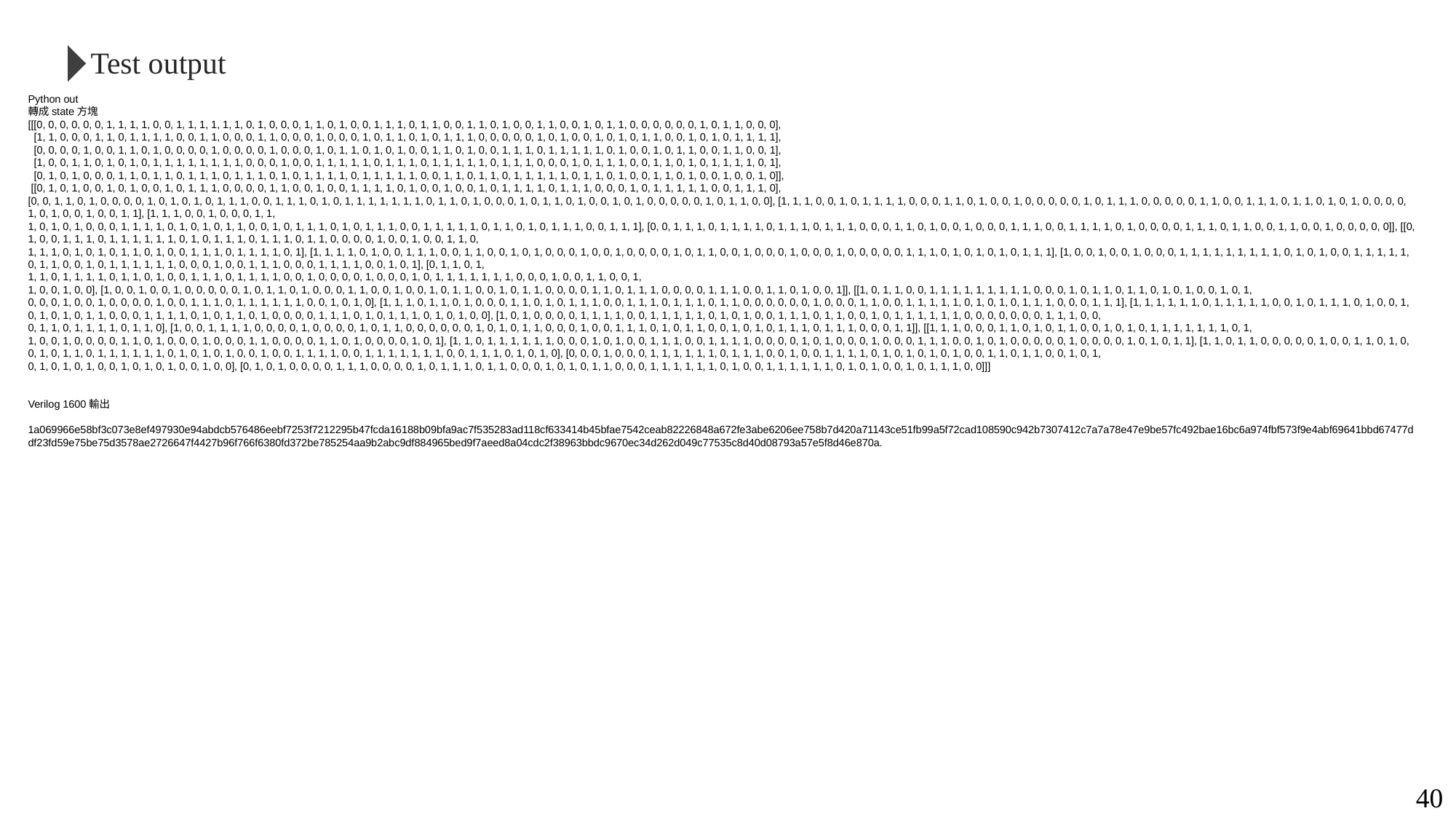

Test output

Python out
轉成state方塊
[[[0, 0, 0, 0, 0, 0, 1, 1, 1, 1, 0, 0, 1, 1, 1, 1, 1, 1, 0, 1, 0, 0, 0, 1, 1, 0, 1, 0, 0, 1, 1, 1, 0, 1, 1, 0, 0, 1, 1, 0, 1, 0, 0, 1, 1, 0, 0, 1, 0, 1, 1, 0, 0, 0, 0, 0, 0, 1, 0, 1, 1, 0, 0, 0],
  [1, 1, 0, 0, 0, 1, 1, 0, 1, 1, 1, 1, 0, 0, 1, 1, 0, 0, 0, 1, 1, 0, 0, 0, 1, 0, 0, 0, 1, 0, 1, 1, 0, 1, 0, 1, 1, 1, 0, 0, 0, 0, 0, 1, 0, 1, 0, 0, 1, 0, 1, 0, 1, 1, 0, 0, 1, 0, 1, 0, 1, 1, 1, 1],
  [0, 0, 0, 0, 1, 0, 0, 1, 1, 0, 1, 0, 0, 0, 0, 1, 0, 0, 0, 0, 1, 0, 0, 0, 1, 0, 1, 1, 0, 1, 0, 1, 0, 0, 1, 1, 0, 1, 0, 0, 1, 1, 1, 0, 1, 1, 1, 1, 1, 0, 1, 0, 0, 1, 0, 1, 1, 0, 0, 1, 1, 0, 0, 1],
  [1, 0, 0, 1, 1, 0, 1, 0, 1, 0, 1, 1, 1, 1, 1, 1, 1, 1, 0, 0, 0, 1, 0, 0, 1, 1, 1, 1, 1, 0, 1, 1, 1, 0, 1, 1, 1, 1, 1, 0, 1, 1, 1, 0, 0, 0, 1, 0, 1, 1, 1, 0, 0, 1, 1, 0, 1, 0, 1, 1, 1, 1, 0, 1],
  [0, 1, 0, 1, 0, 0, 0, 1, 1, 0, 1, 1, 0, 1, 1, 1, 0, 1, 1, 1, 0, 1, 0, 1, 1, 1, 1, 0, 1, 1, 1, 1, 1, 0, 0, 1, 1, 0, 1, 1, 0, 1, 1, 1, 1, 1, 0, 1, 1, 0, 1, 0, 0, 1, 1, 0, 1, 0, 0, 1, 0, 0, 1, 0]],
 [[0, 1, 0, 1, 0, 0, 1, 0, 1, 0, 0, 1, 0, 1, 1, 1, 0, 0, 0, 0, 1, 1, 0, 0, 1, 0, 0, 1, 1, 1, 1, 0, 1, 0, 0, 1, 0, 0, 1, 0, 1, 1, 1, 1, 0, 1, 1, 1, 0, 0, 0, 1, 0, 1, 1, 1, 1, 1, 0, 0, 1, 1, 1, 0],
[0, 0, 1, 1, 0, 1, 0, 0, 0, 0, 1, 0, 1, 0, 1, 0, 1, 1, 1, 0, 0, 1, 1, 1, 0, 1, 0, 1, 1, 1, 1, 1, 1, 1, 0, 1, 1, 0, 1, 0, 0, 0, 1, 0, 1, 1, 0, 1, 0, 0, 1, 0, 1, 0, 0, 0, 0, 0, 1, 0, 1, 1, 0, 0], [1, 1, 1, 0, 0, 1, 0, 1, 1, 1, 1, 0, 0, 0, 1, 1, 0, 1, 0, 0, 1, 0, 0, 0, 0, 0, 1, 0, 1, 1, 1, 0, 0, 0, 0, 0, 1, 1, 0, 0, 1, 1, 1, 0, 1, 1, 0, 1, 0, 1, 0, 0, 0, 0, 1, 0, 1, 0, 0, 1, 0, 0, 1, 1], [1, 1, 1, 0, 0, 1, 0, 0, 0, 1, 1,
1, 0, 1, 0, 1, 0, 0, 0, 1, 1, 1, 1, 0, 1, 0, 1, 0, 1, 1, 0, 0, 1, 0, 1, 1, 1, 0, 1, 0, 1, 1, 1, 0, 0, 1, 1, 1, 1, 1, 0, 1, 1, 0, 1, 0, 1, 1, 1, 0, 0, 1, 1, 1], [0, 0, 1, 1, 1, 0, 1, 1, 1, 1, 0, 1, 1, 1, 0, 1, 1, 1, 0, 0, 0, 1, 1, 0, 1, 0, 0, 1, 0, 0, 0, 1, 1, 1, 0, 0, 1, 1, 1, 1, 0, 1, 0, 0, 0, 0, 1, 1, 1, 0, 1, 1, 0, 0, 1, 1, 0, 0, 1, 0, 0, 0, 0, 0]], [[0, 1, 0, 0, 1, 1, 1, 0, 1, 1, 1, 1, 1, 1, 0, 1, 0, 1, 1, 1, 0, 1, 1, 1, 0, 1, 1, 0, 0, 0, 0, 1, 0, 0, 1, 0, 0, 1, 1, 0,
1, 1, 1, 0, 1, 0, 1, 0, 1, 1, 0, 1, 0, 0, 1, 1, 1, 0, 1, 1, 1, 1, 0, 1], [1, 1, 1, 1, 0, 1, 0, 0, 1, 1, 1, 0, 0, 1, 1, 0, 0, 1, 0, 1, 0, 0, 0, 1, 0, 0, 1, 0, 0, 0, 0, 1, 0, 1, 1, 0, 0, 1, 0, 0, 0, 1, 0, 0, 0, 1, 0, 0, 0, 0, 0, 1, 1, 1, 0, 1, 0, 1, 0, 1, 0, 1, 1, 1], [1, 0, 0, 1, 0, 0, 1, 0, 0, 0, 1, 1, 1, 1, 1, 1, 1, 1, 1, 0, 1, 0, 1, 0, 0, 1, 1, 1, 1, 1, 0, 1, 1, 0, 0, 1, 0, 1, 1, 1, 1, 1, 1, 0, 0, 0, 1, 0, 0, 1, 1, 1, 0, 0, 0, 1, 1, 1, 1, 0, 0, 1, 0, 1], [0, 1, 1, 0, 1,
1, 1, 0, 1, 1, 1, 1, 0, 1, 1, 0, 1, 0, 0, 1, 1, 1, 0, 1, 1, 1, 1, 0, 0, 1, 0, 0, 0, 0, 1, 0, 0, 0, 1, 0, 1, 1, 1, 1, 1, 1, 1, 0, 0, 0, 1, 0, 0, 1, 1, 0, 0, 1,
1, 0, 0, 1, 0, 0], [1, 0, 0, 1, 0, 0, 1, 0, 0, 0, 0, 0, 1, 0, 1, 1, 0, 1, 0, 0, 0, 1, 1, 0, 0, 1, 0, 0, 1, 0, 1, 1, 0, 0, 1, 0, 1, 1, 0, 0, 0, 0, 1, 1, 0, 1, 1, 1, 0, 0, 0, 0, 1, 1, 1, 0, 0, 1, 1, 0, 1, 0, 0, 1]], [[1, 0, 1, 1, 0, 0, 1, 1, 1, 1, 1, 1, 1, 1, 1, 0, 0, 0, 1, 0, 1, 1, 0, 1, 1, 0, 1, 0, 1, 0, 0, 1, 0, 1,
0, 0, 0, 1, 0, 0, 1, 0, 0, 0, 0, 1, 0, 0, 1, 1, 1, 0, 1, 1, 1, 1, 1, 1, 0, 0, 1, 0, 1, 0], [1, 1, 1, 0, 1, 1, 0, 1, 0, 0, 0, 1, 1, 0, 1, 0, 1, 1, 1, 0, 0, 1, 1, 1, 0, 1, 1, 1, 0, 1, 1, 0, 0, 0, 0, 0, 0, 1, 0, 0, 0, 1, 1, 0, 0, 1, 1, 1, 1, 1, 0, 1, 0, 1, 0, 1, 1, 1, 0, 0, 0, 1, 1, 1], [1, 1, 1, 1, 1, 1, 0, 1, 1, 1, 1, 1, 0, 0, 1, 0, 1, 1, 1, 0, 1, 0, 0, 1, 0, 1, 0, 1, 0, 1, 1, 0, 0, 0, 1, 1, 1, 1, 0, 1, 0, 1, 1, 0, 1, 0, 0, 0, 0, 1, 1, 1, 0, 1, 0, 1, 1, 1, 0, 1, 0, 1, 0, 0], [1, 0, 1, 0, 0, 0, 0, 1, 1, 1, 1, 0, 0, 1, 1, 1, 1, 1, 0, 1, 0, 1, 0, 0, 1, 1, 1, 0, 1, 1, 0, 0, 1, 0, 1, 1, 1, 1, 1, 1, 0, 0, 0, 0, 0, 0, 0, 1, 1, 1, 0, 0,
0, 1, 1, 0, 1, 1, 1, 1, 0, 1, 1, 0], [1, 0, 0, 1, 1, 1, 1, 0, 0, 0, 0, 1, 0, 0, 0, 0, 1, 0, 1, 1, 0, 0, 0, 0, 0, 0, 1, 0, 1, 0, 1, 1, 0, 0, 0, 1, 0, 0, 1, 1, 1, 0, 1, 0, 1, 1, 0, 0, 1, 0, 1, 0, 1, 1, 1, 0, 1, 1, 1, 0, 0, 0, 1, 1]], [[1, 1, 1, 0, 0, 0, 1, 1, 0, 1, 0, 1, 1, 0, 0, 1, 0, 1, 0, 1, 1, 1, 1, 1, 1, 1, 0, 1,
1, 0, 0, 1, 0, 0, 0, 0, 1, 1, 0, 1, 0, 0, 0, 1, 0, 0, 0, 1, 1, 0, 0, 0, 0, 1, 1, 0, 1, 0, 0, 0, 0, 1, 0, 1], [1, 1, 0, 1, 1, 1, 1, 1, 1, 0, 0, 0, 1, 0, 1, 0, 0, 1, 1, 1, 0, 0, 1, 1, 1, 1, 0, 0, 0, 0, 1, 0, 1, 0, 0, 0, 1, 0, 0, 0, 1, 1, 1, 0, 0, 1, 0, 1, 0, 0, 0, 0, 0, 1, 0, 0, 0, 0, 1, 0, 1, 0, 1, 1], [1, 1, 0, 1, 1, 0, 0, 0, 0, 0, 1, 0, 0, 1, 1, 0, 1, 0, 0, 1, 0, 1, 1, 0, 1, 1, 1, 1, 1, 1, 0, 1, 0, 1, 0, 1, 0, 0, 1, 0, 0, 1, 1, 1, 1, 0, 0, 1, 1, 1, 1, 1, 1, 1, 0, 0, 1, 1, 1, 0, 1, 0, 1, 0], [0, 0, 0, 1, 0, 0, 0, 1, 1, 1, 1, 1, 1, 0, 1, 1, 1, 0, 0, 1, 0, 0, 1, 1, 1, 1, 0, 1, 0, 1, 0, 1, 0, 1, 0, 0, 1, 1, 0, 1, 1, 0, 0, 1, 0, 1,
0, 1, 0, 1, 0, 1, 0, 0, 1, 0, 1, 0, 1, 0, 0, 1, 0, 0], [0, 1, 0, 1, 0, 0, 0, 0, 1, 1, 1, 0, 0, 0, 0, 1, 0, 1, 1, 1, 0, 1, 1, 0, 0, 0, 1, 0, 1, 0, 1, 1, 0, 0, 0, 1, 1, 1, 1, 1, 1, 0, 1, 0, 0, 1, 1, 1, 1, 1, 1, 0, 1, 0, 1, 0, 0, 1, 0, 1, 1, 1, 0, 0]]]

Verilog 1600輸出
 1a069966e58bf3c073e8ef497930e94abdcb576486eebf7253f7212295b47fcda16188b09bfa9ac7f535283ad118cf633414b45bfae7542ceab82226848a672fe3abe6206ee758b7d420a71143ce51fb99a5f72cad108590c942b7307412c7a7a78e47e9be57fc492bae16bc6a974fbf573f9e4abf69641bbd67477ddf23fd59e75be75d3578ae2726647f4427b96f766f6380fd372be785254aa9b2abc9df884965bed9f7aeed8a04cdc2f38963bbdc9670ec34d262d049c77535c8d40d08793a57e5f8d46e870a.
40